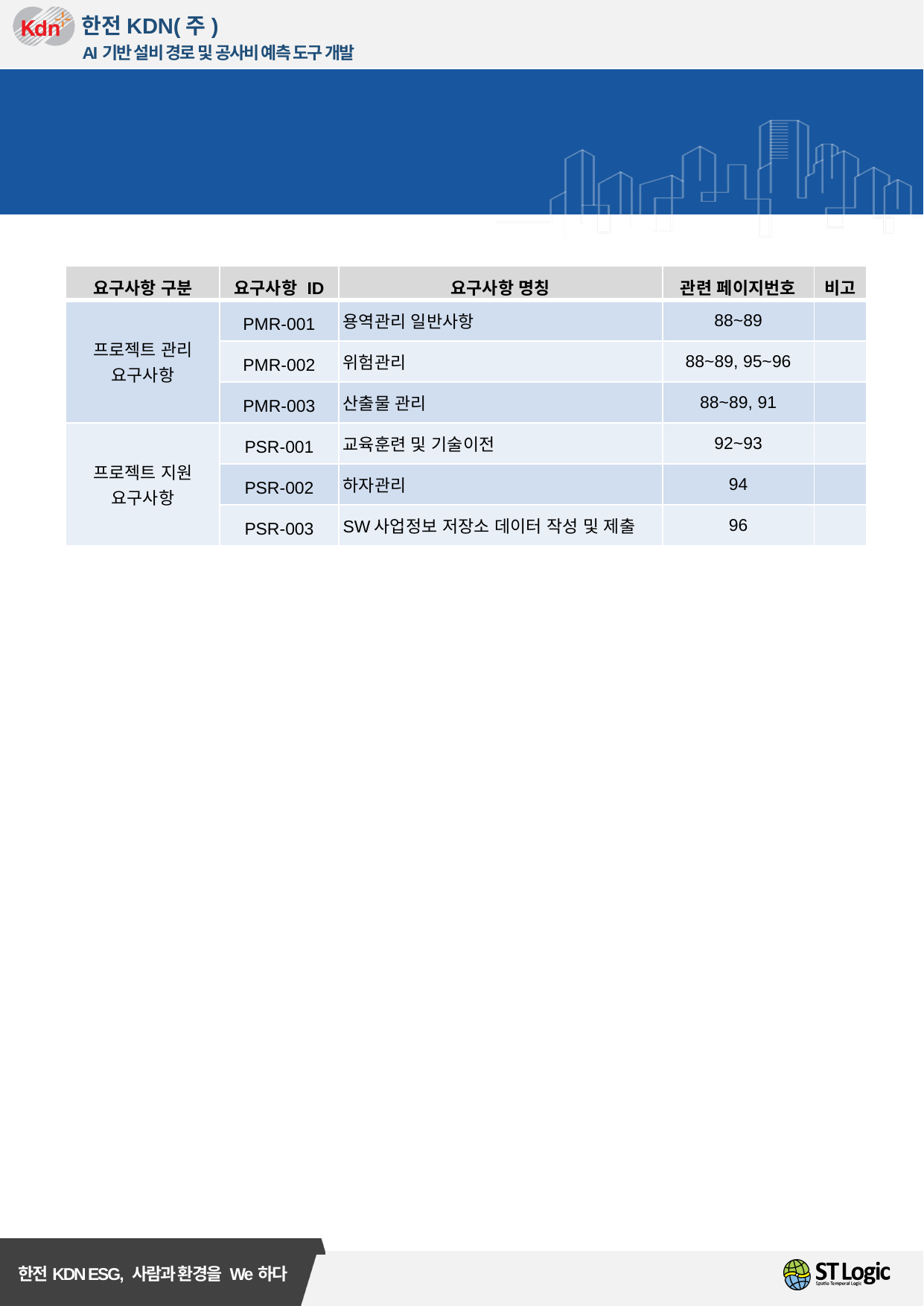

요구사항 조견표
| 요구사항 구분 | 요구사항 ID | 요구사항 명칭 | 관련 페이지번호 | 비고 |
| --- | --- | --- | --- | --- |
| 프로젝트 관리 요구사항 | PMR-001 | 용역관리 일반사항 | 88~89 |  |
|  | PMR-002 | 위험관리 | 88~89, 95~96 |  |
|  | PMR-003 | 산출물 관리 | 88~89, 91 |  |
| 프로젝트 지원 요구사항 | PSR-001 | 교육훈련 및 기술이전 | 92~93 |  |
|  | PSR-002 | 하자관리 | 94 |  |
|  | PSR-003 | SW사업정보 저장소 데이터 작성 및 제출 | 96 |  |